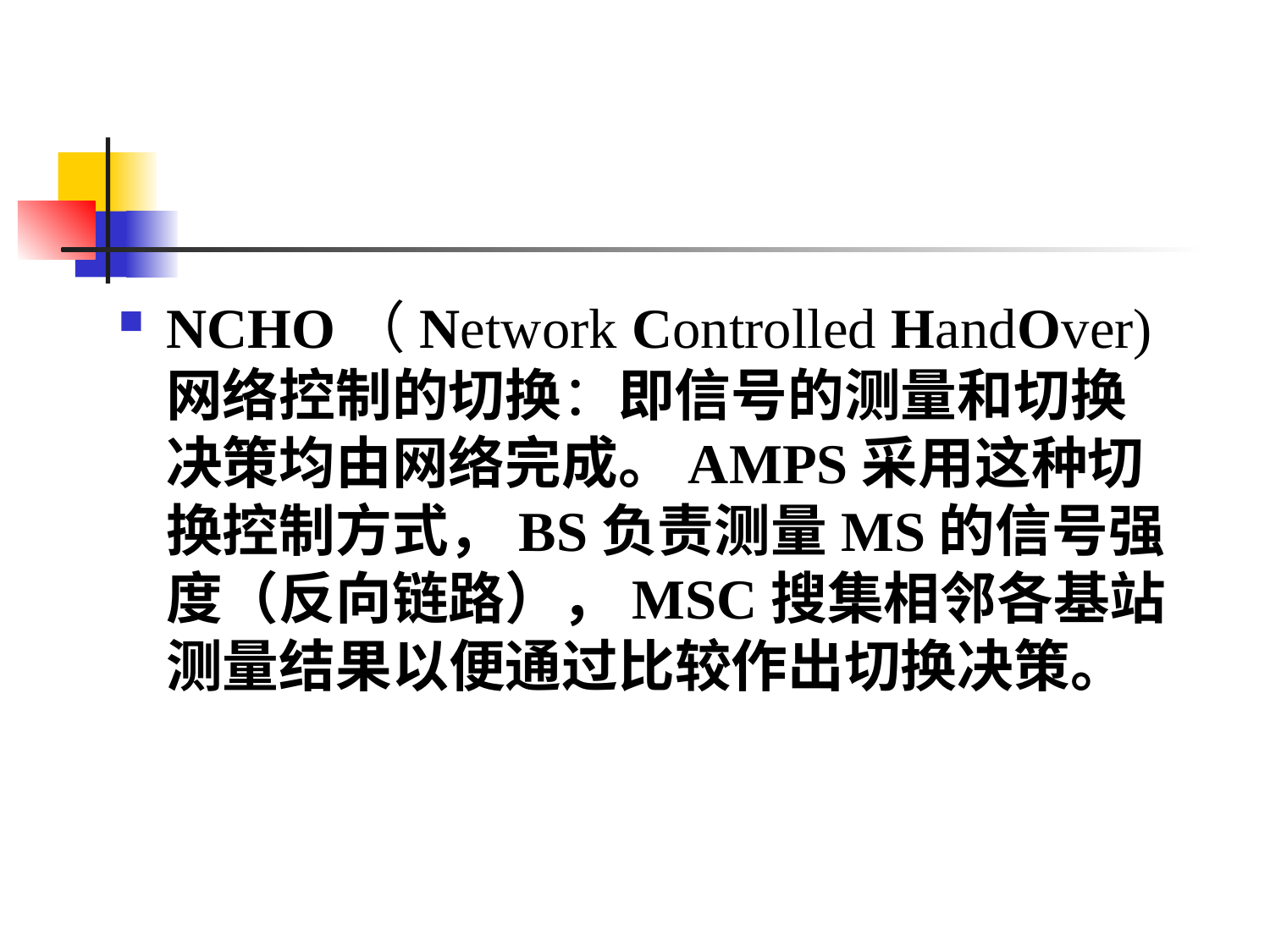

NCHO（Network Controlled HandOver)网络控制的切换：即信号的测量和切换决策均由网络完成。AMPS采用这种切换控制方式，BS负责测量MS的信号强度（反向链路），MSC搜集相邻各基站测量结果以便通过比较作出切换决策。